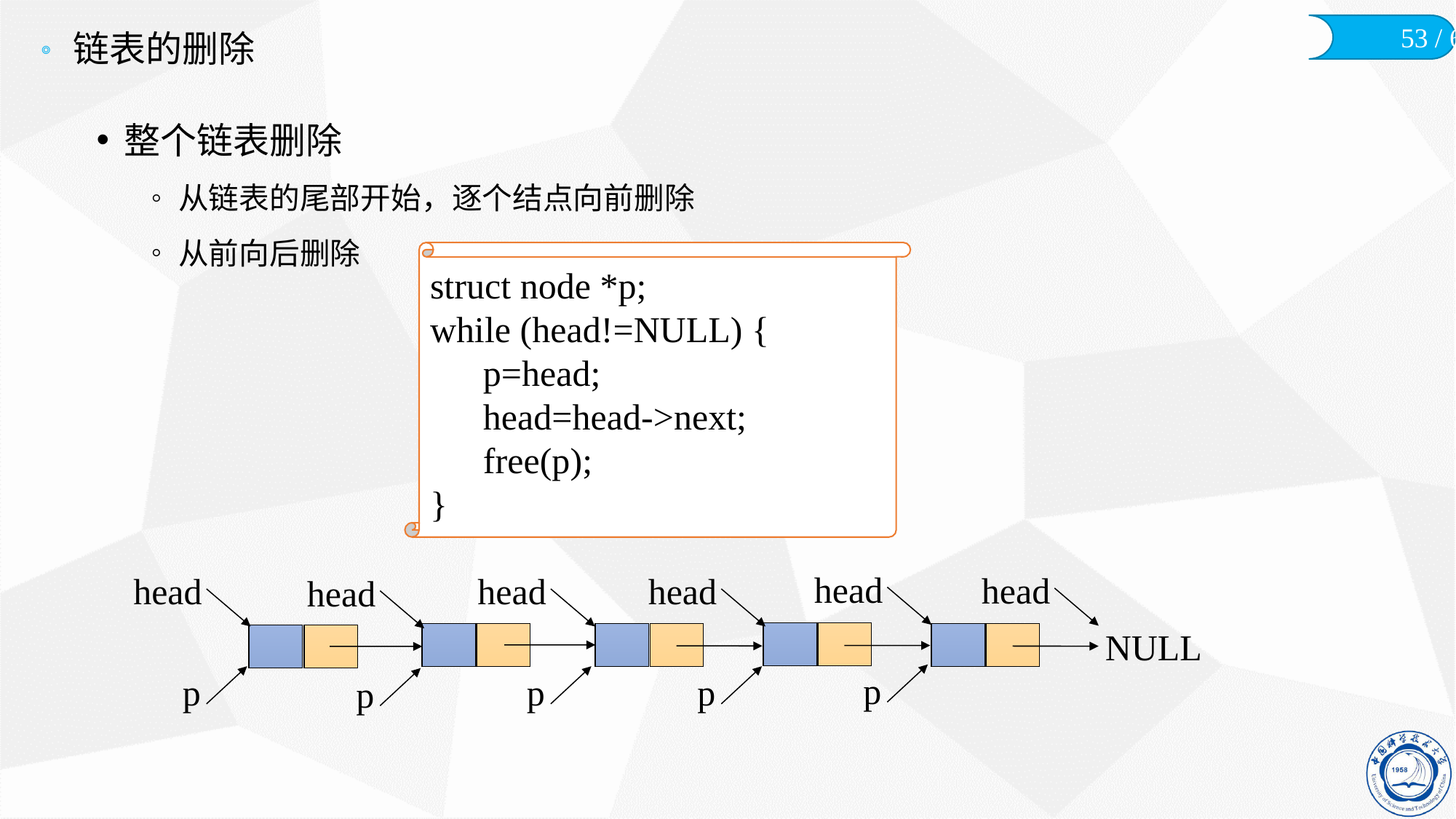

# 链表的删除
整个链表删除
从链表的尾部开始，逐个结点向前删除
从前向后删除

struct node *p;
while (head!=NULL) {
	p=head;
	head=head->next;
	free(p);
}
head

head

head

head

head

head

NULL

p

p

p

p

p